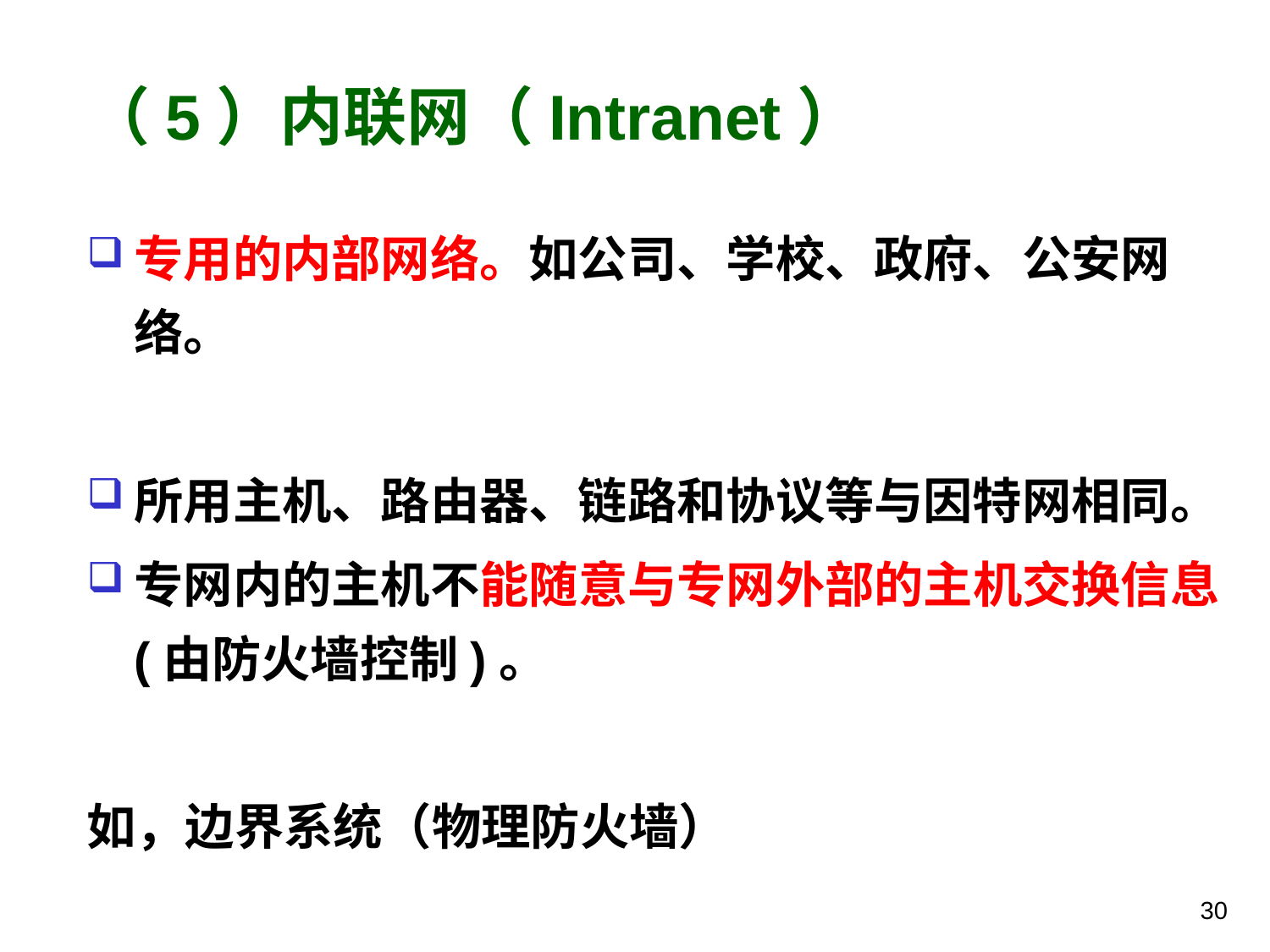

# （5）内联网（Intranet）
专用的内部网络。如公司、学校、政府、公安网络。

所用主机、路由器、链路和协议等与因特网相同。
专网内的主机不能随意与专网外部的主机交换信息(由防火墙控制)。

如，边界系统（物理防火墙）

30